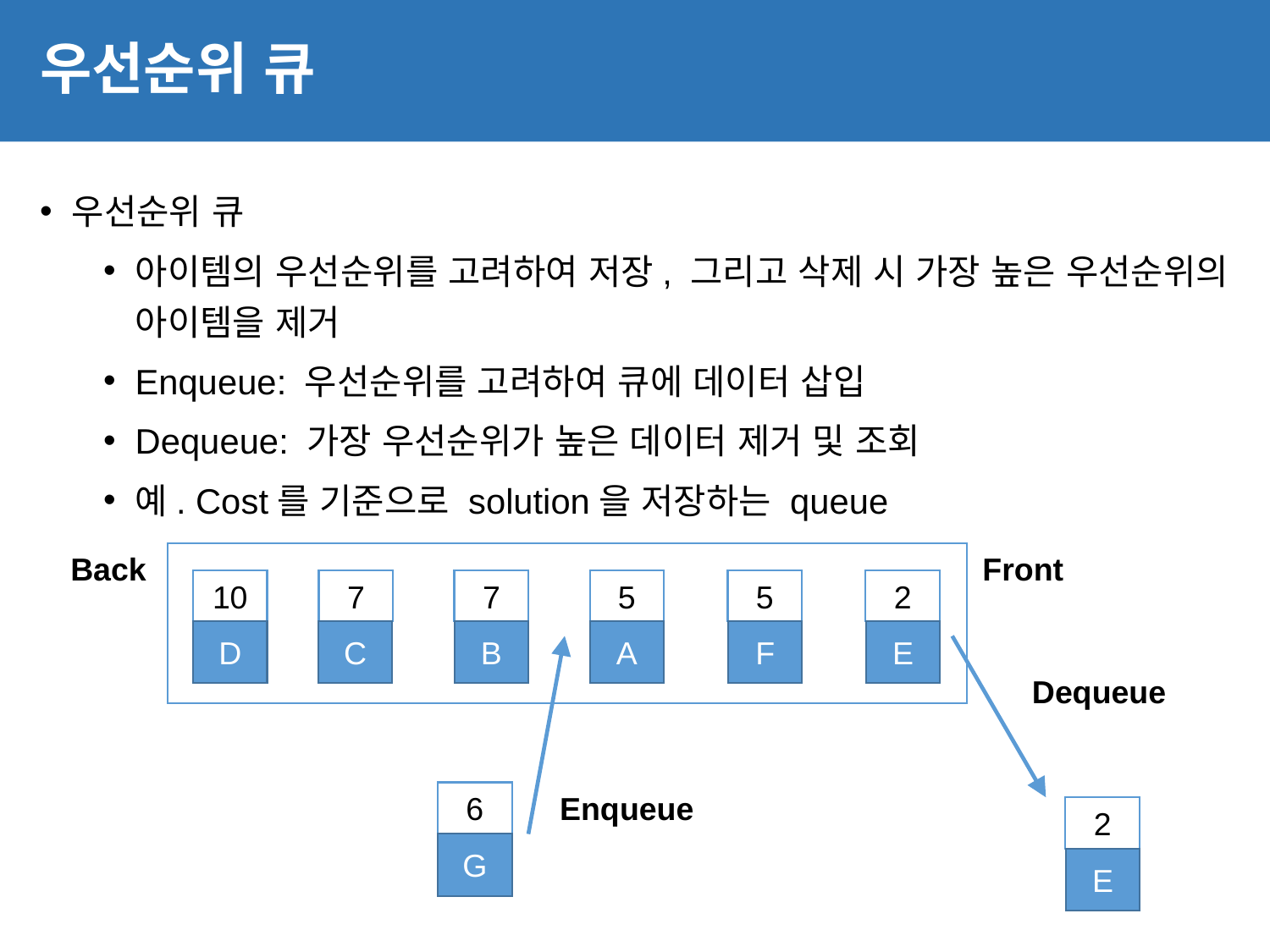

# 우선순위 큐
34
우선순위 큐
아이템의 우선순위를 고려하여 저장, 그리고 삭제 시 가장 높은 우선순위의 아이템을 제거
Enqueue: 우선순위를 고려하여 큐에 데이터 삽입
Dequeue: 가장 우선순위가 높은 데이터 제거 및 조회
예. Cost를 기준으로 solution을 저장하는 queue
Back

Front
10
7
7
5
5
2
D
C
B
A
F
E
Dequeue
6
Enqueue
2
G
E